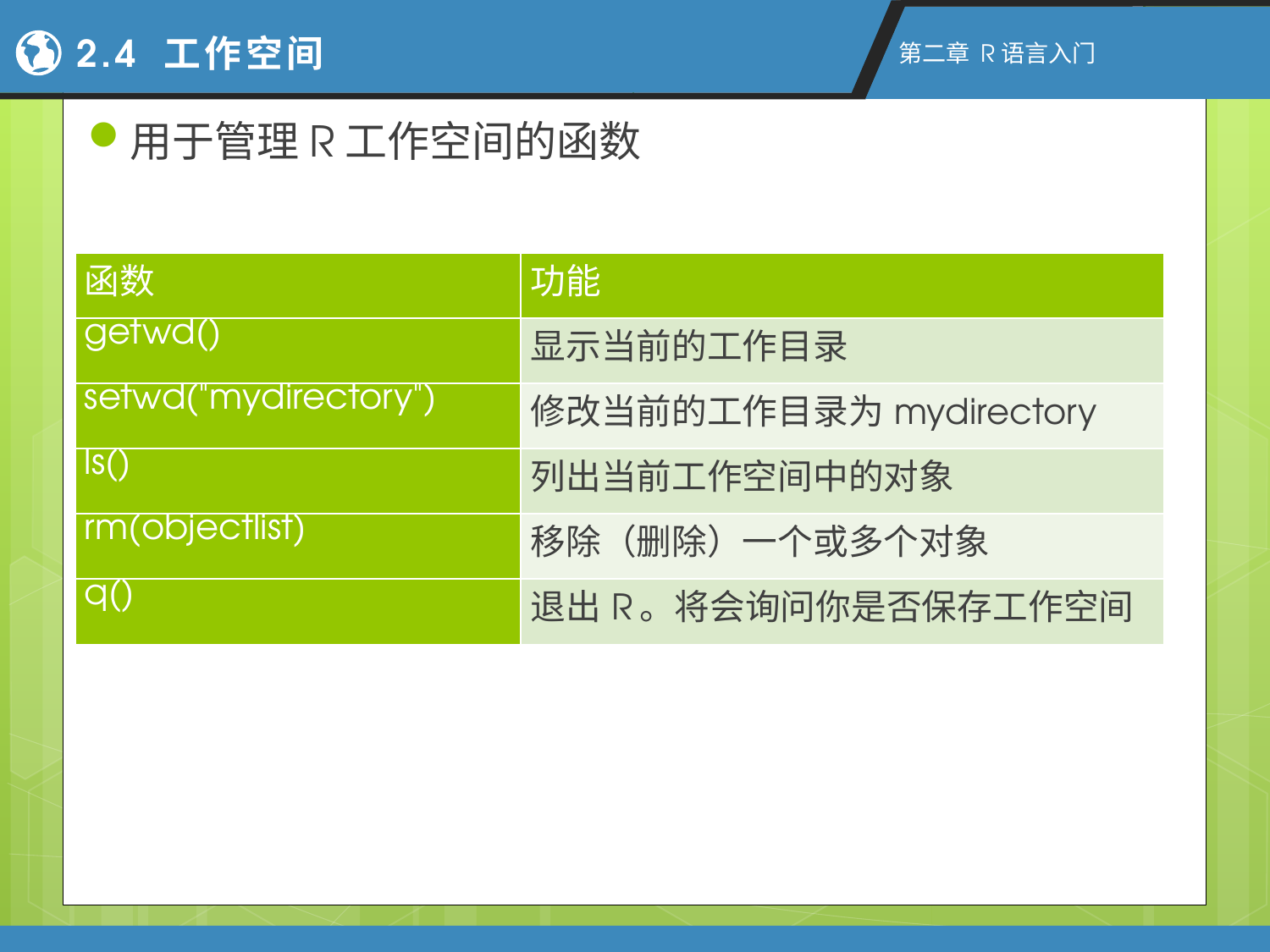

2.4 工作空间

第二章 R语言入门
用于管理R工作空间的函数
| 函数 | 功能 |
| --- | --- |
| getwd() | 显示当前的工作目录 |
| setwd("mydirectory") | 修改当前的工作目录为mydirectory |
| ls() | 列出当前工作空间中的对象 |
| rm(objectlist) | 移除（删除）一个或多个对象 |
| q() | 退出R。将会询问你是否保存工作空间 |